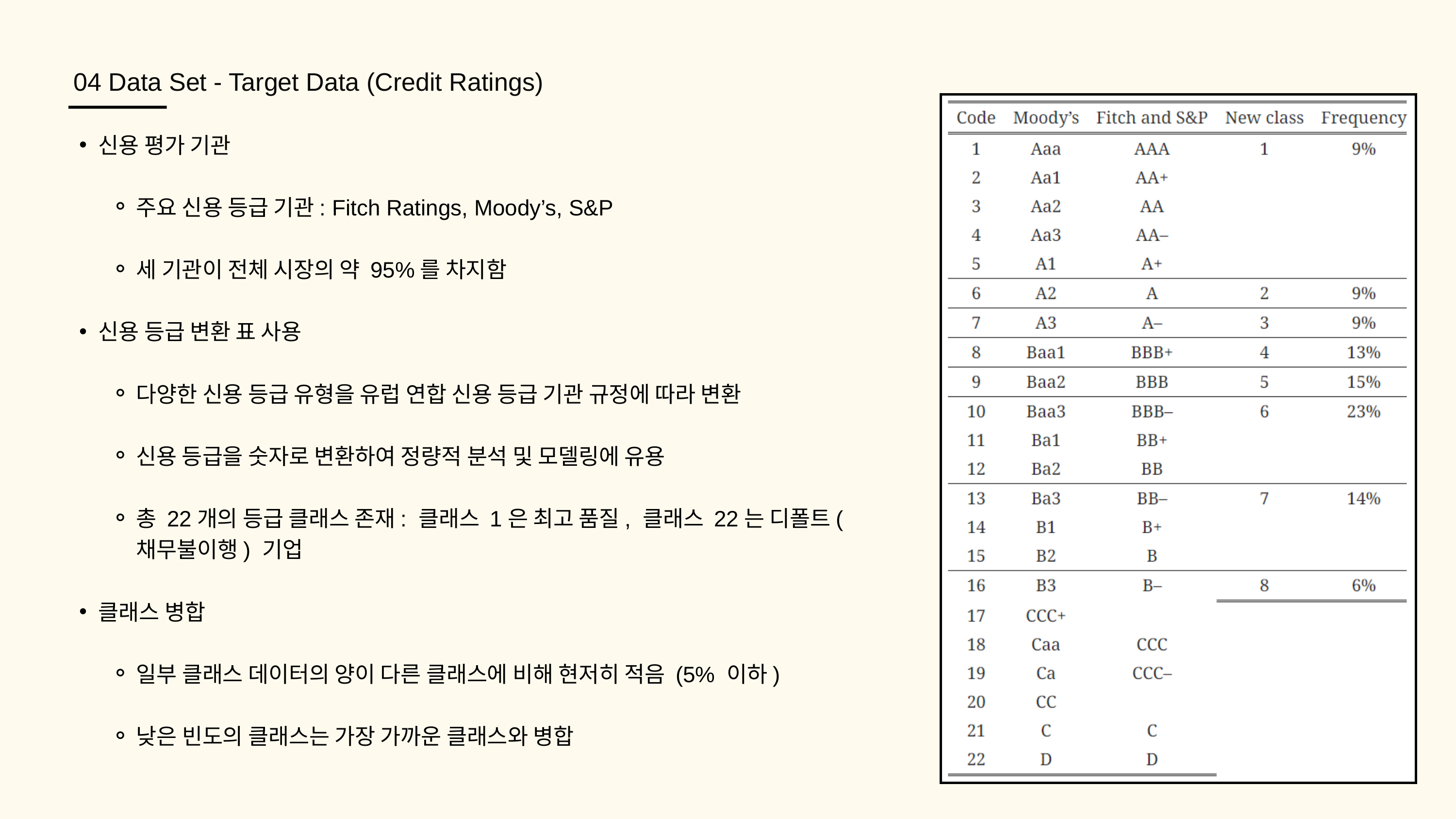

04 Data Set - Target Data (Credit Ratings)

신용 평가 기관

주요 신용 등급 기관: Fitch Ratings, Moody’s, S&P

세 기관이 전체 시장의 약 95%를 차지함

신용 등급 변환 표 사용

다양한 신용 등급 유형을 유럽 연합 신용 등급 기관 규정에 따라 변환

신용 등급을 숫자로 변환하여 정량적 분석 및 모델링에 유용

총 22개의 등급 클래스 존재: 클래스 1은 최고 품질, 클래스 22는 디폴트(채무불이행) 기업

클래스 병합

일부 클래스 데이터의 양이 다른 클래스에 비해 현저히 적음 (5% 이하)

낮은 빈도의 클래스는 가장 가까운 클래스와 병합